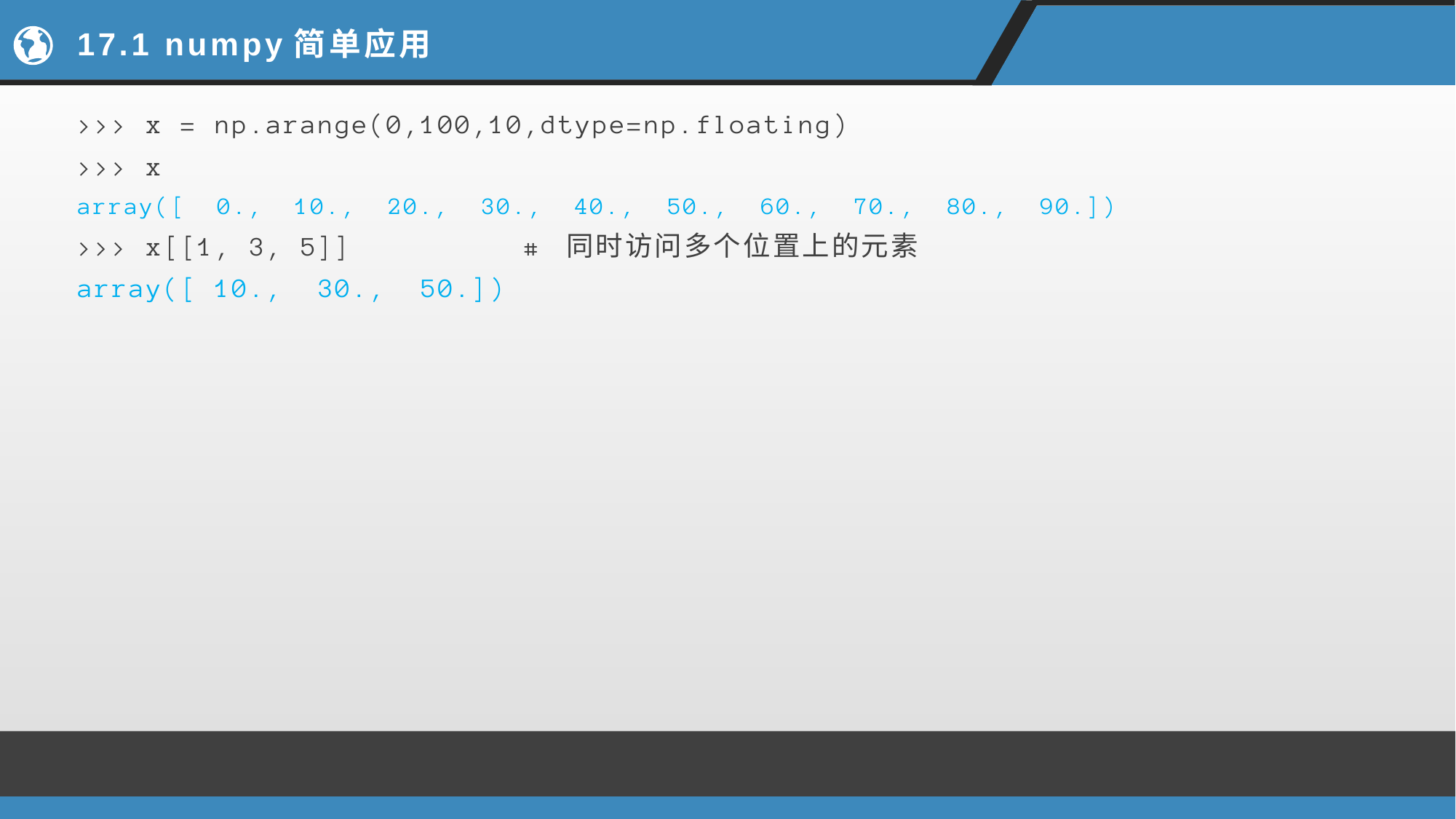

# 17.1 numpy简单应用

>>> x = np.arange(0,100,10,dtype=np.floating)
>>> x
array([  0.,  10.,  20.,  30.,  40.,  50.,  60.,  70.,  80.,  90.])
>>> x[[1, 3, 5]]          # 同时访问多个位置上的元素
array([ 10.,  30.,  50.])